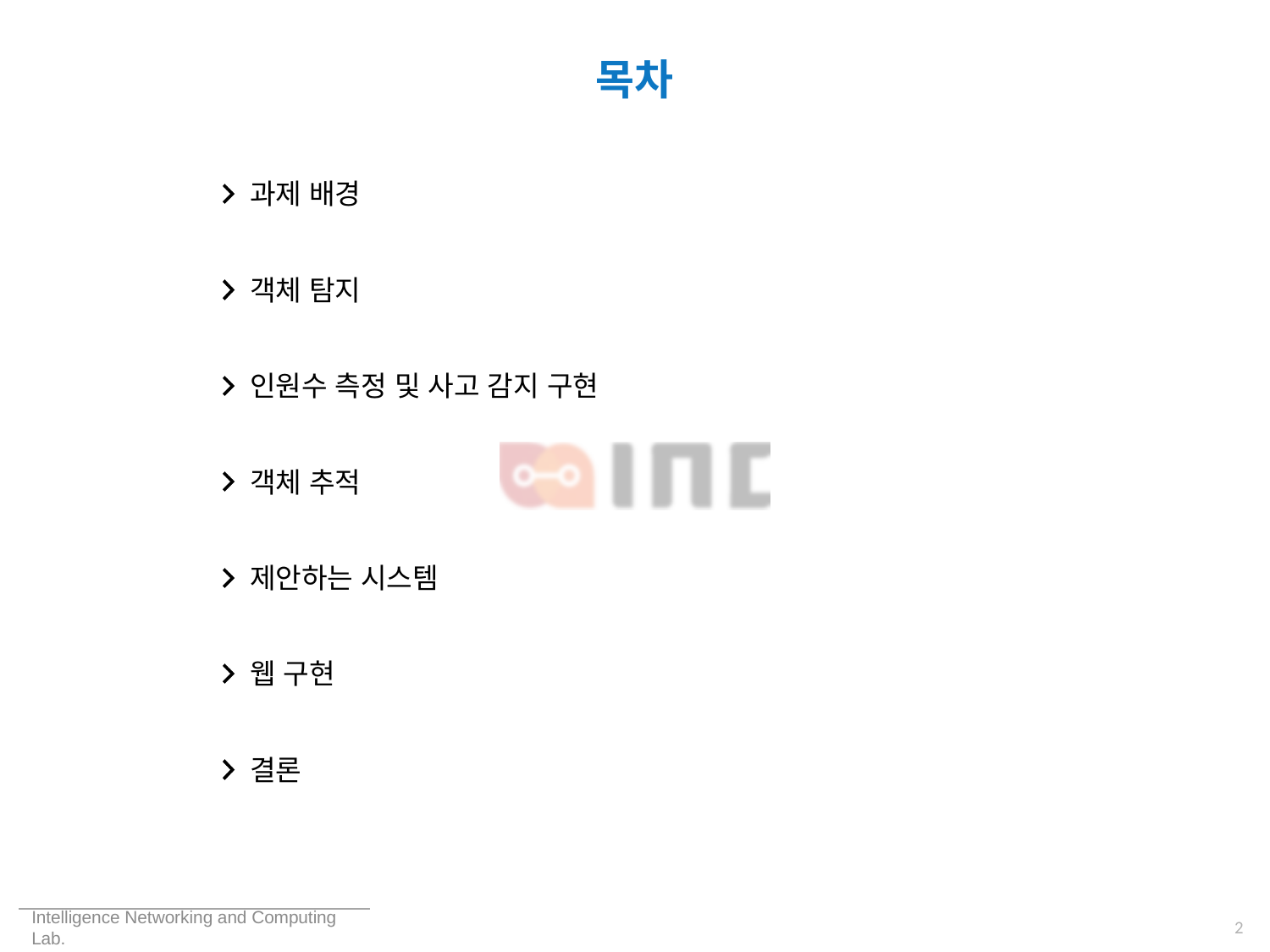

# 목차
과제 배경

객체 탐지

인원수 측정 및 사고 감지 구현

객체 추적

제안하는 시스템

웹 구현

결론
2